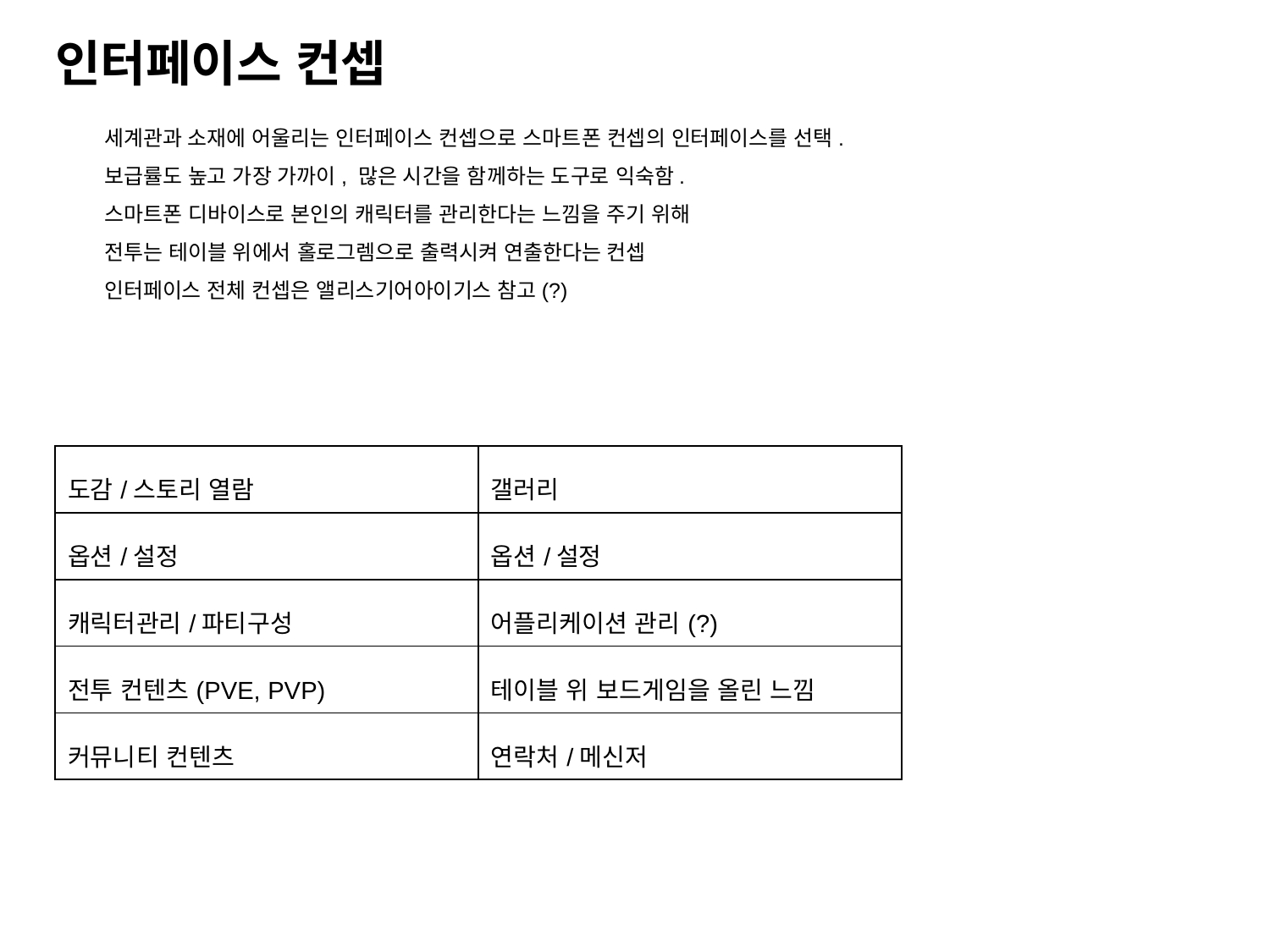

인터페이스 컨셉
세계관과 소재에 어울리는 인터페이스 컨셉으로 스마트폰 컨셉의 인터페이스를 선택.
보급률도 높고 가장 가까이, 많은 시간을 함께하는 도구로 익숙함.
스마트폰 디바이스로 본인의 캐릭터를 관리한다는 느낌을 주기 위해
전투는 테이블 위에서 홀로그렘으로 출력시켜 연출한다는 컨셉
인터페이스 전체 컨셉은 앨리스기어아이기스 참고(?)
| 도감/스토리 열람 | 갤러리 |
| --- | --- |
| 옵션/설정 | 옵션/설정 |
| 캐릭터관리/파티구성 | 어플리케이션 관리(?) |
| 전투 컨텐츠(PVE, PVP) | 테이블 위 보드게임을 올린 느낌 |
| 커뮤니티 컨텐츠 | 연락처/메신저 |